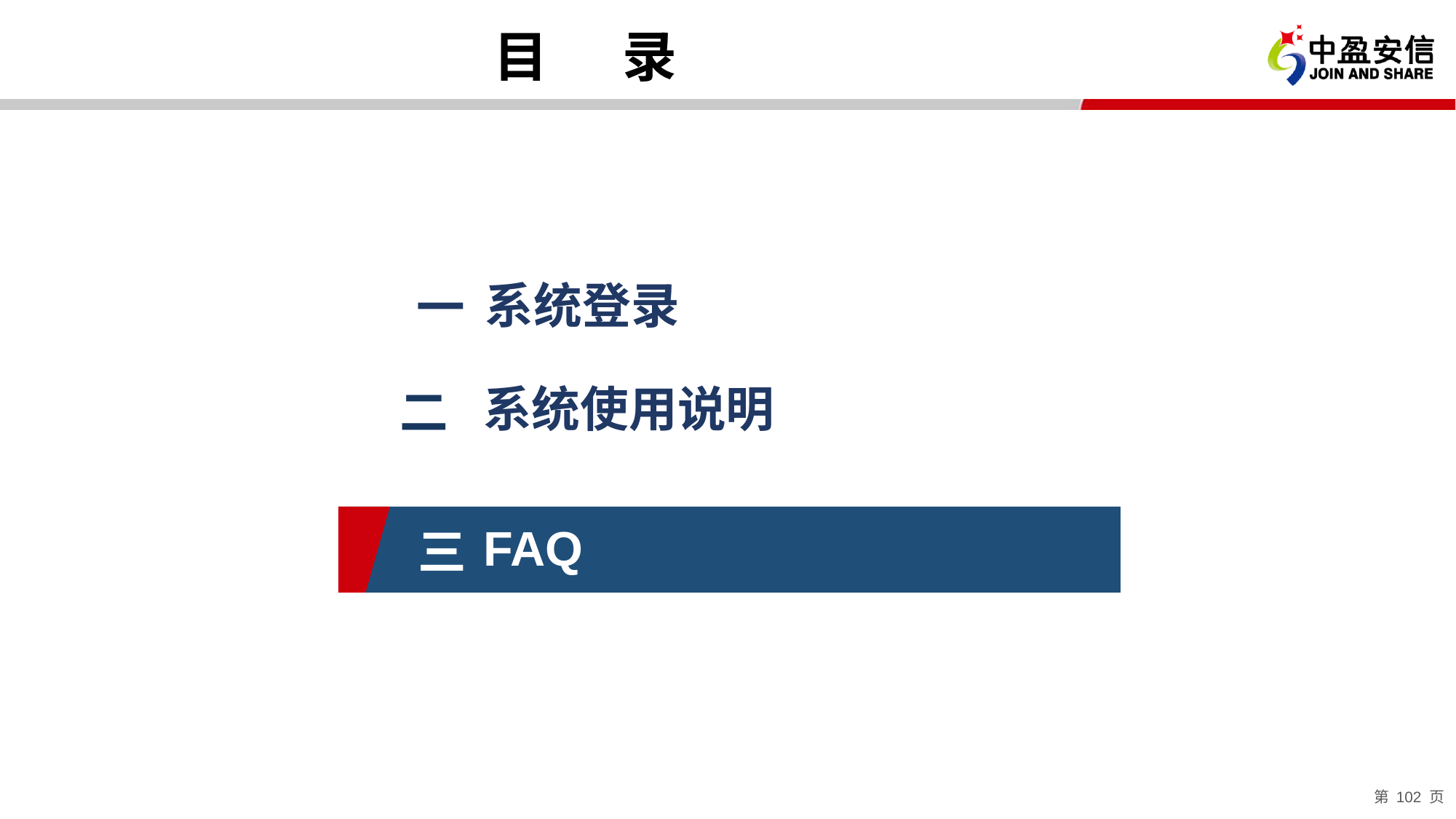

# 目      录
系统登录
一
系统使用说明
二

FAQ
三